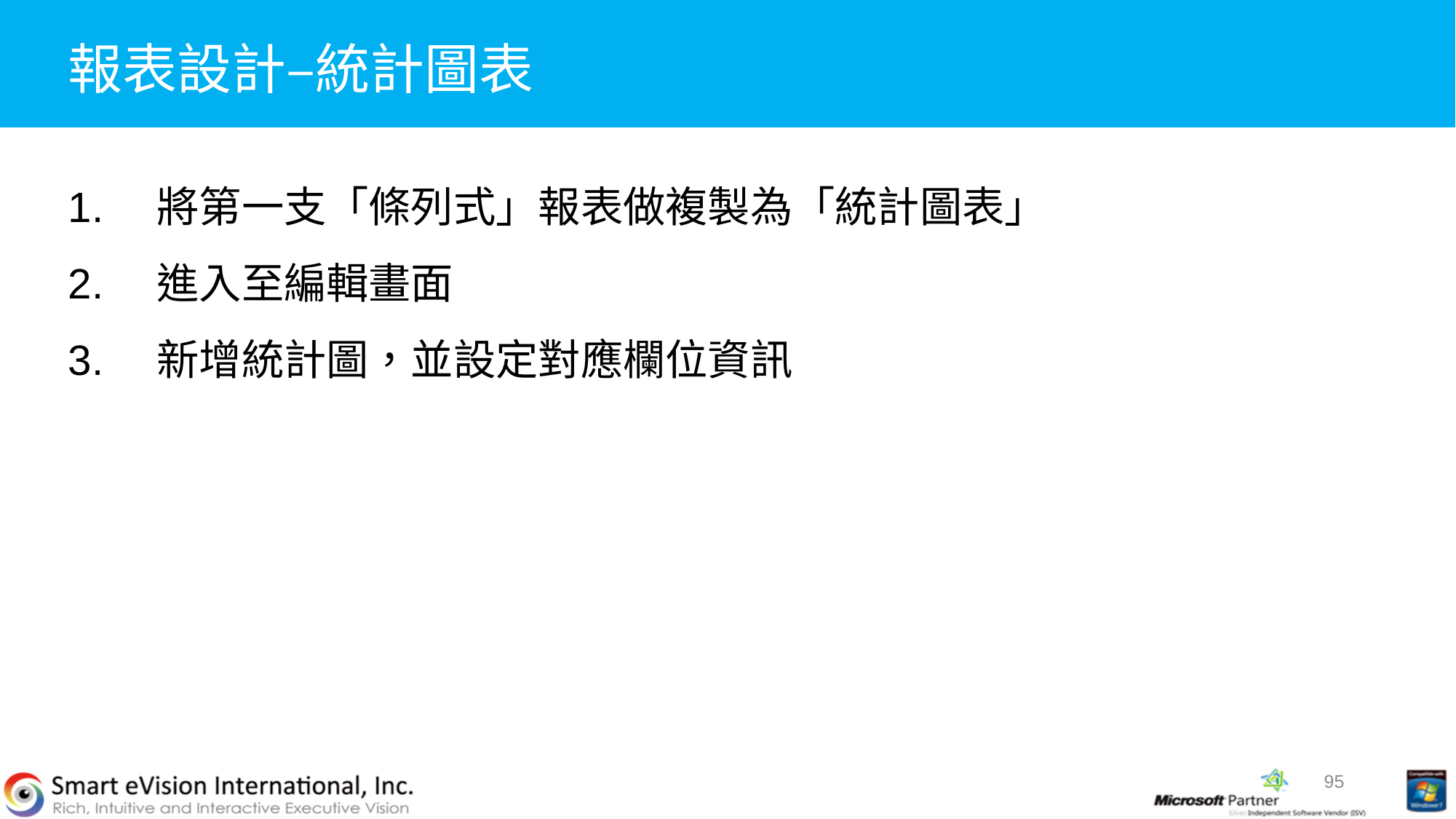

# 報表設計–統計圖表
將第一支「條列式」報表做複製為「統計圖表」
進入至編輯畫面
新增統計圖，並設定對應欄位資訊
95